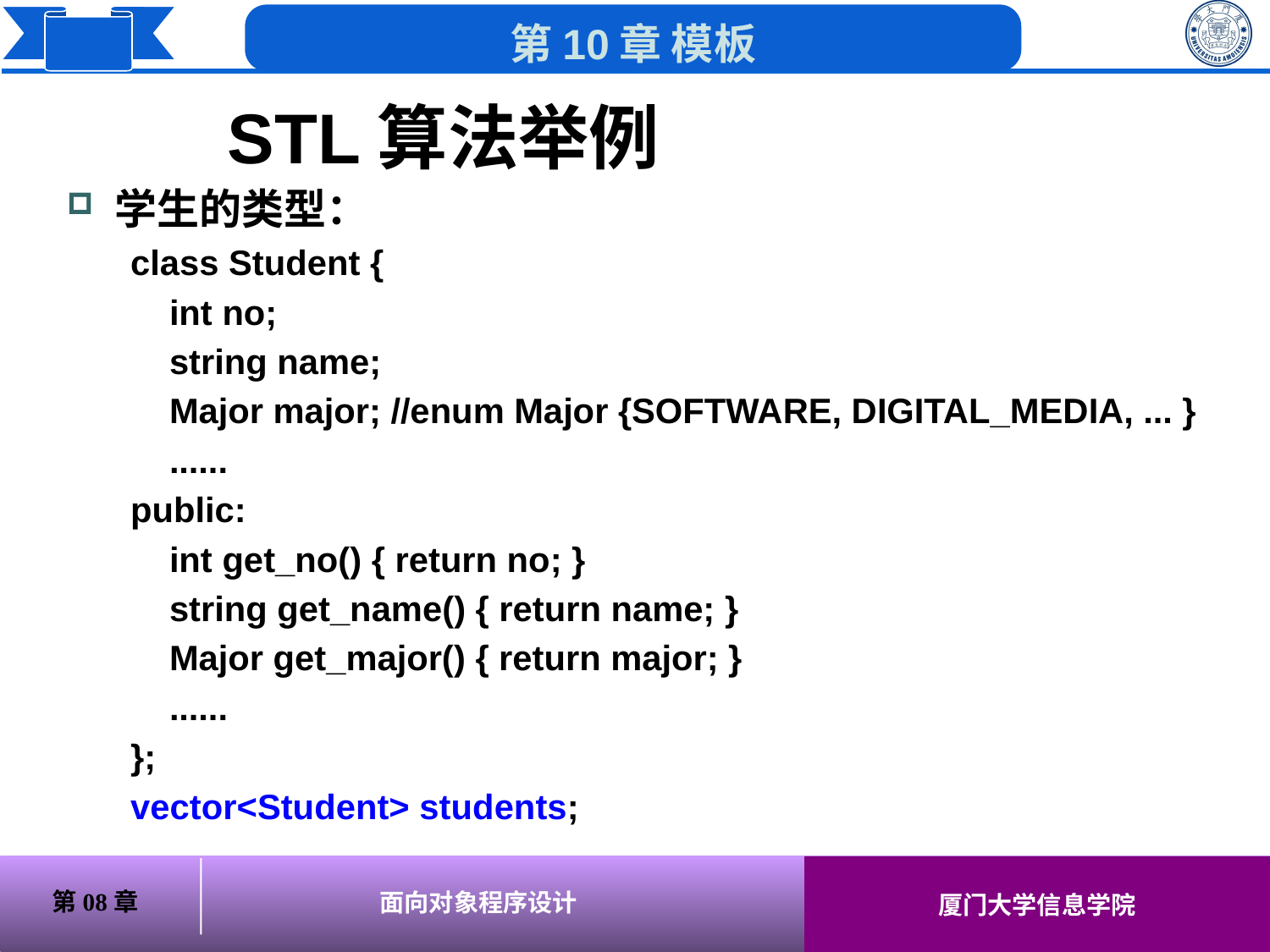

# STL算法举例
学生的类型：
class Student {
    int no;
    string name;
    Major major; //enum Major {SOFTWARE, DIGITAL_MEDIA, ... }
    ......
public:
    int get_no() { return no; }
    string get_name() { return name; }
    Major get_major() { return major; }
    ......
};
vector<Student> students;

62